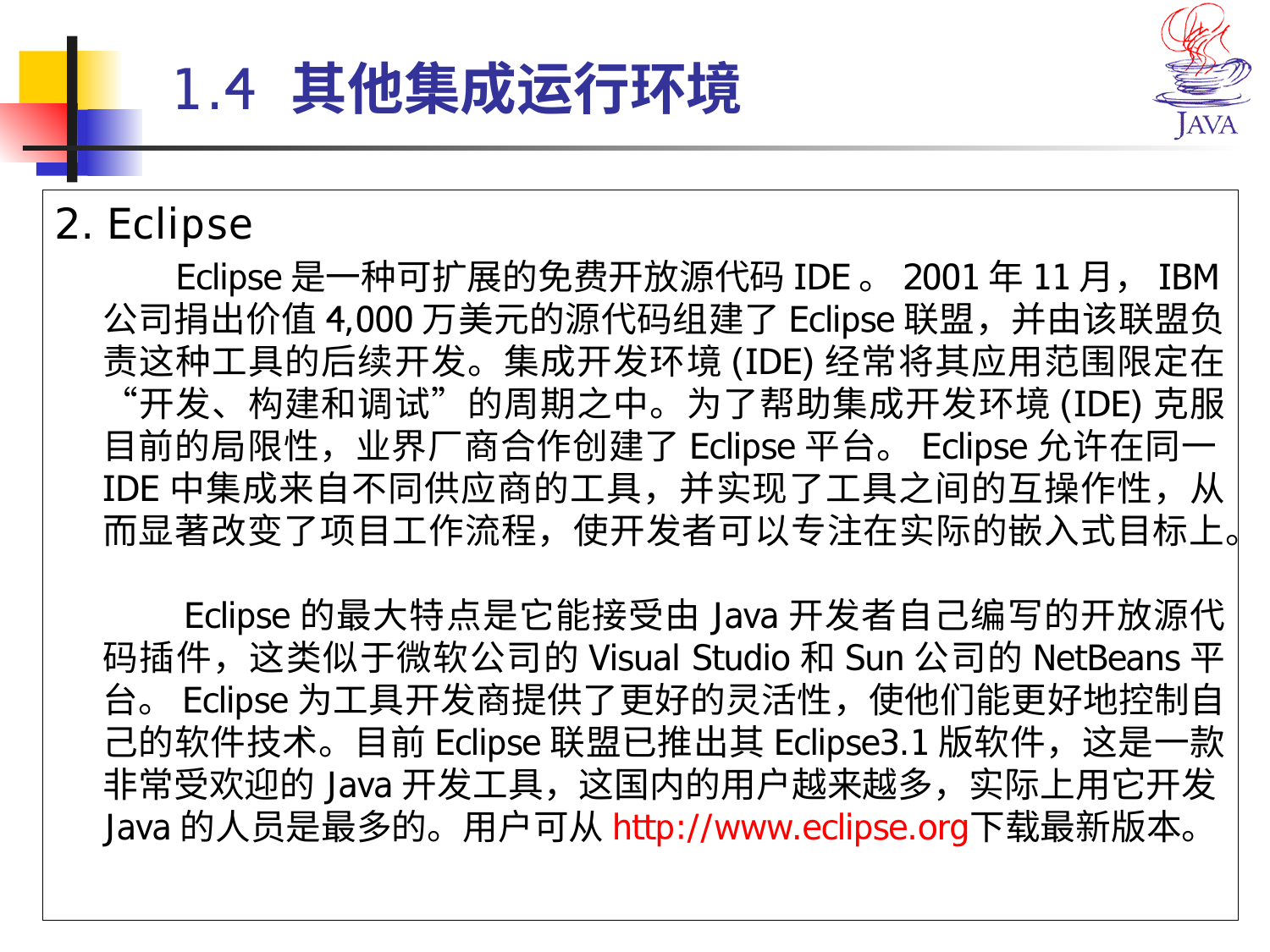

# 1.4 其他集成运行环境
2. Eclipse
           Eclipse是一种可扩展的免费开放源代码IDE。2001年11月，IBM公司捐出价值4,000万美元的源代码组建了Eclipse联盟，并由该联盟负责这种工具的后续开发。集成开发环境(IDE)经常将其应用范围限定在“开发、构建和调试”的周期之中。为了帮助集成开发环境(IDE)克服目前的局限性，业界厂商合作创建了Eclipse平台。Eclipse允许在同一IDE中集成来自不同供应商的工具，并实现了工具之间的互操作性，从而显著改变了项目工作流程，使开发者可以专注在实际的嵌入式目标上。
　　Eclipse的最大特点是它能接受由Java开发者自己编写的开放源代码插件，这类似于微软公司的Visual Studio和Sun公司的NetBeans平台。Eclipse为工具开发商提供了更好的灵活性，使他们能更好地控制自己的软件技术。目前Eclipse联盟已推出其Eclipse3.1版软件，这是一款非常受欢迎的Java开发工具，这国内的用户越来越多，实际上用它开发Java的人员是最多的。用户可从http://www.eclipse.org下载最新版本。